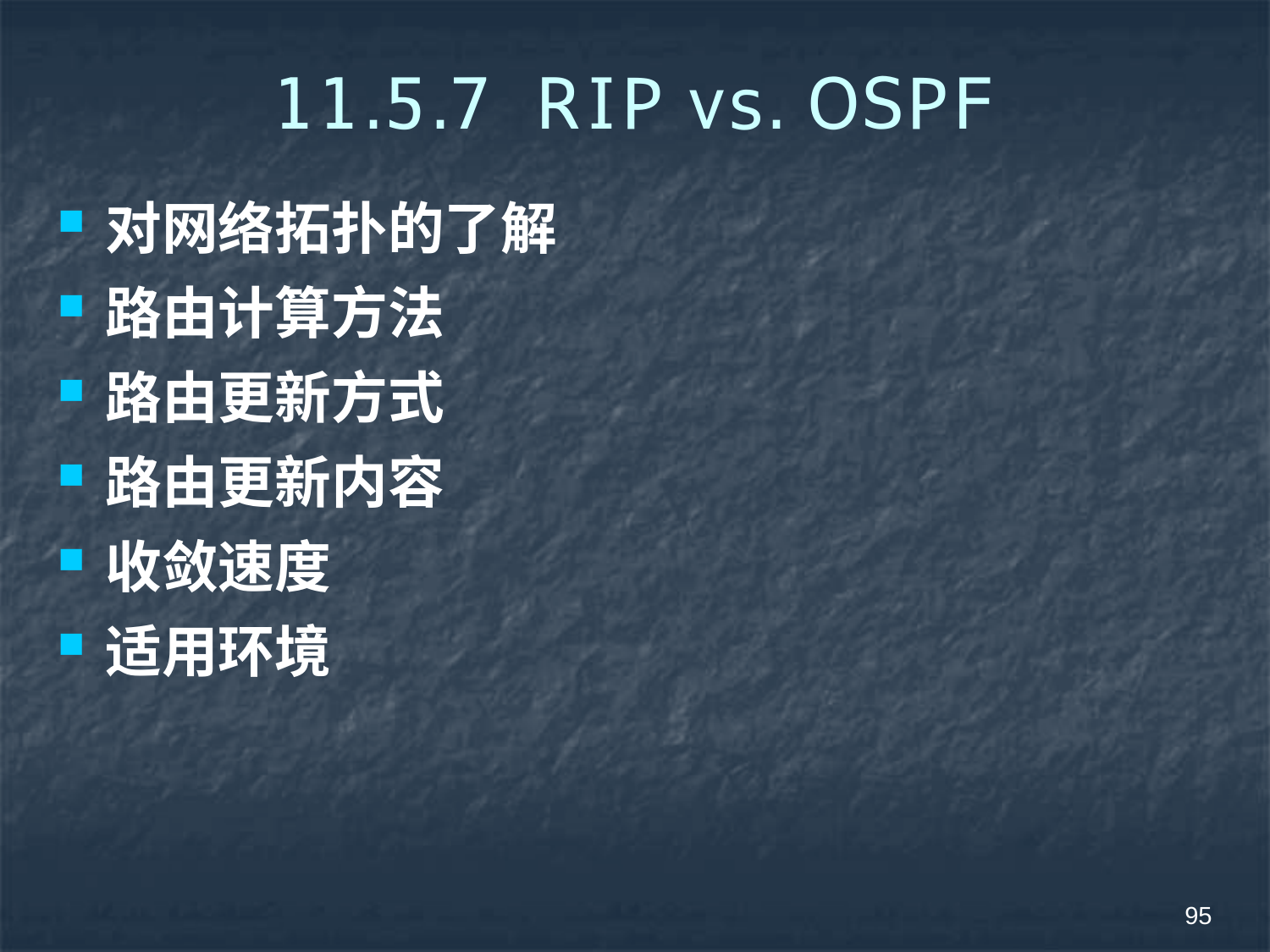

# 11.5.7  RIP vs. OSPF
对网络拓扑的了解
路由计算方法
路由更新方式
路由更新内容
收敛速度
适用环境
95